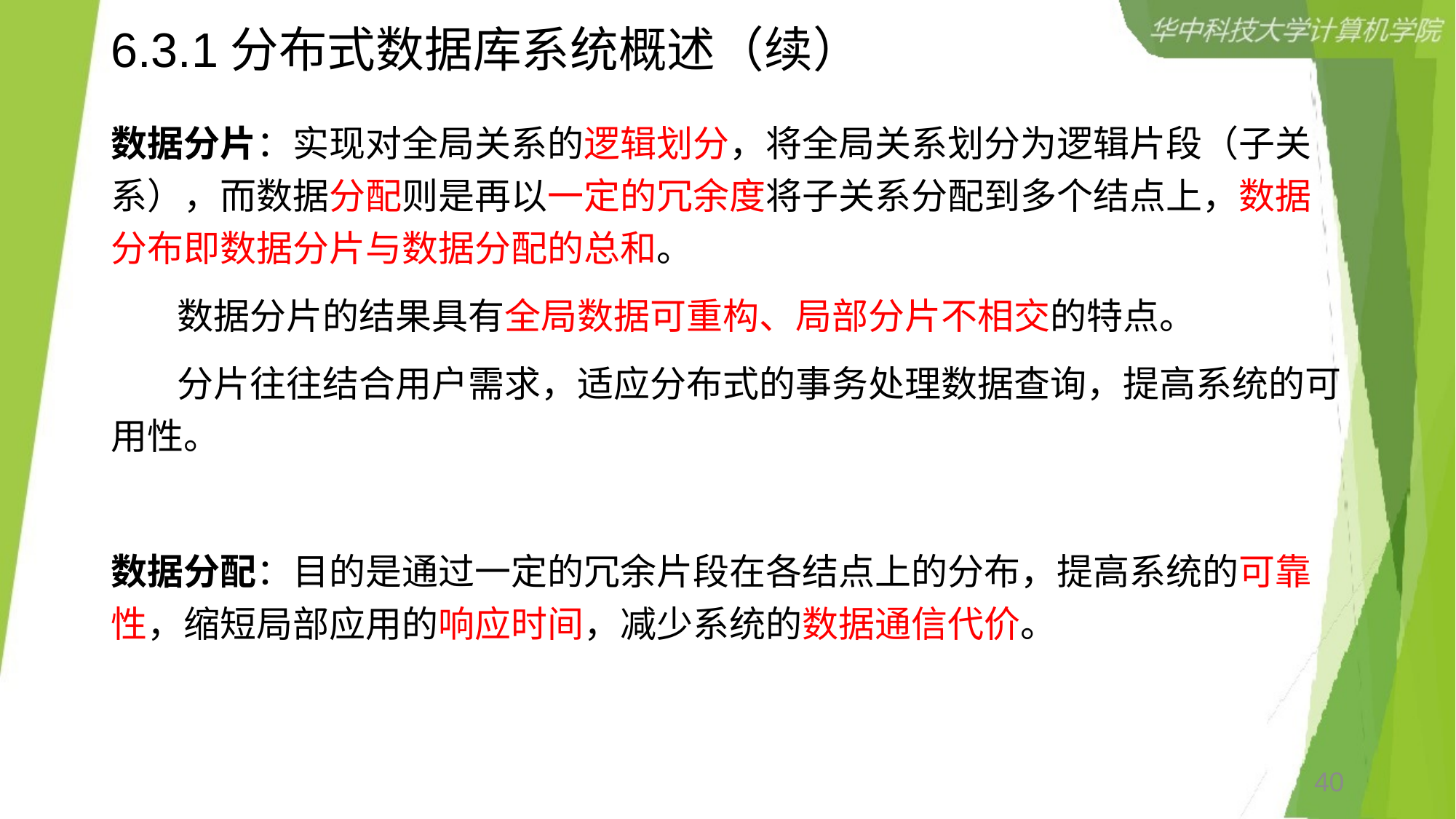

# 6.3.1分布式数据库系统概述（续）
数据分片：实现对全局关系的逻辑划分，将全局关系划分为逻辑片段（子关系），而数据分配则是再以一定的冗余度将子关系分配到多个结点上，数据分布即数据分片与数据分配的总和。
       数据分片的结果具有全局数据可重构、局部分片不相交的特点。
       分片往往结合用户需求，适应分布式的事务处理数据查询，提高系统的可用性。

数据分配：目的是通过一定的冗余片段在各结点上的分布，提高系统的可靠性，缩短局部应用的响应时间，减少系统的数据通信代价。
40